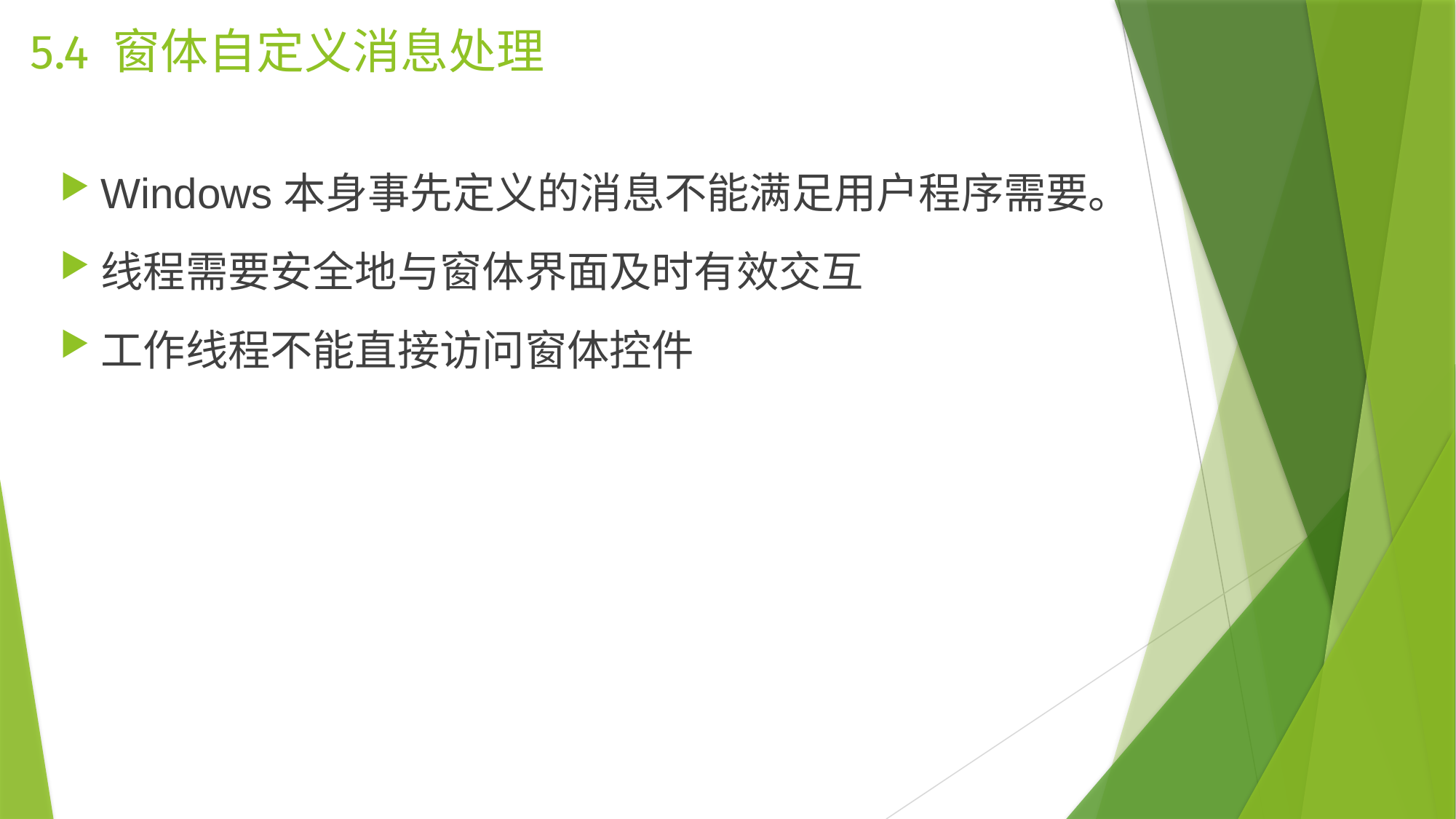

# 5.4 窗体自定义消息处理
Windows本身事先定义的消息不能满足用户程序需要。
线程需要安全地与窗体界面及时有效交互
工作线程不能直接访问窗体控件